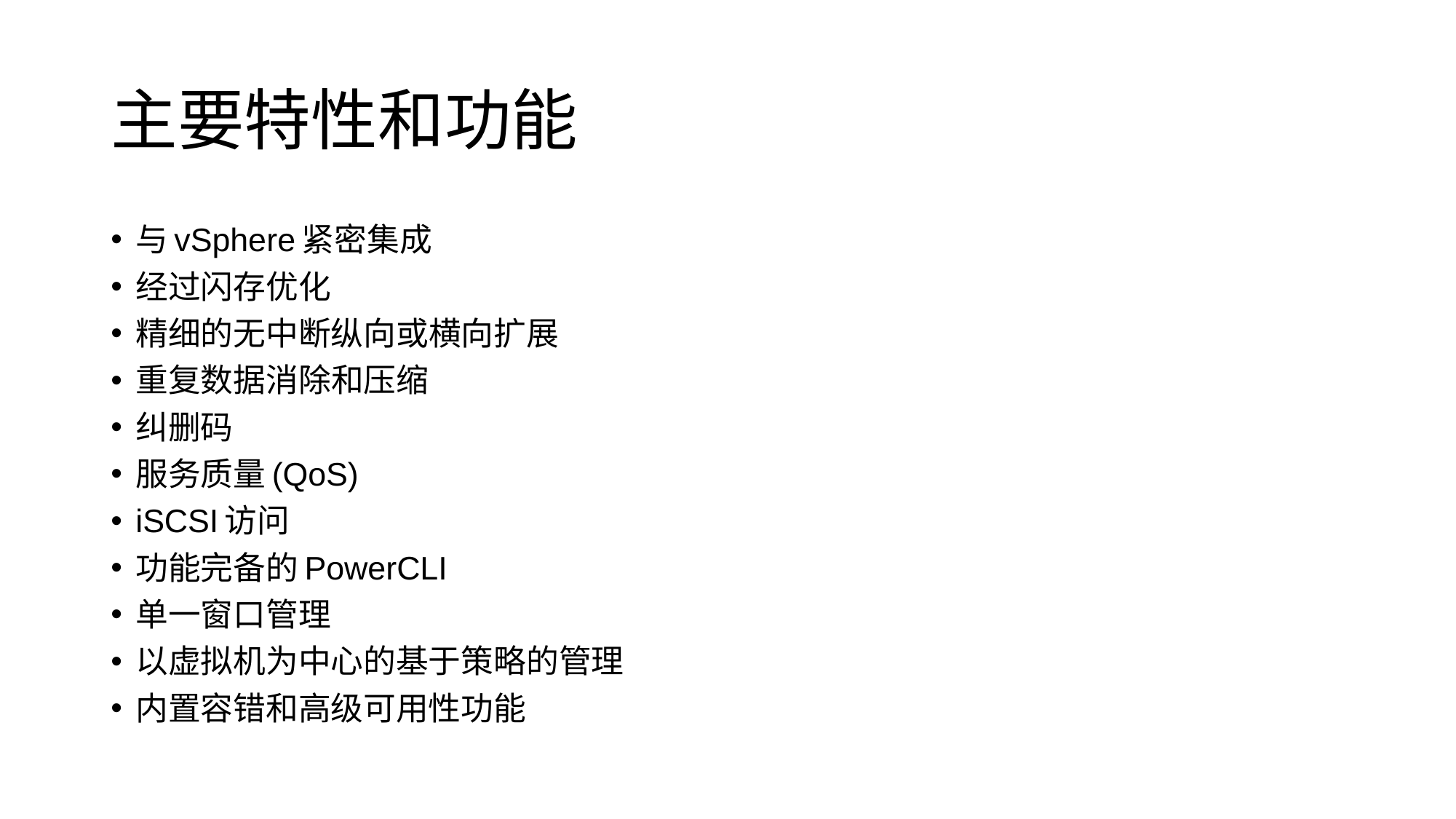

# 主要特性和功能
与vSphere紧密集成
经过闪存优化
精细的无中断纵向或横向扩展
重复数据消除和压缩
纠删码
服务质量(QoS)
iSCSI访问
功能完备的PowerCLI
单一窗口管理
以虚拟机为中心的基于策略的管理
内置容错和高级可用性功能